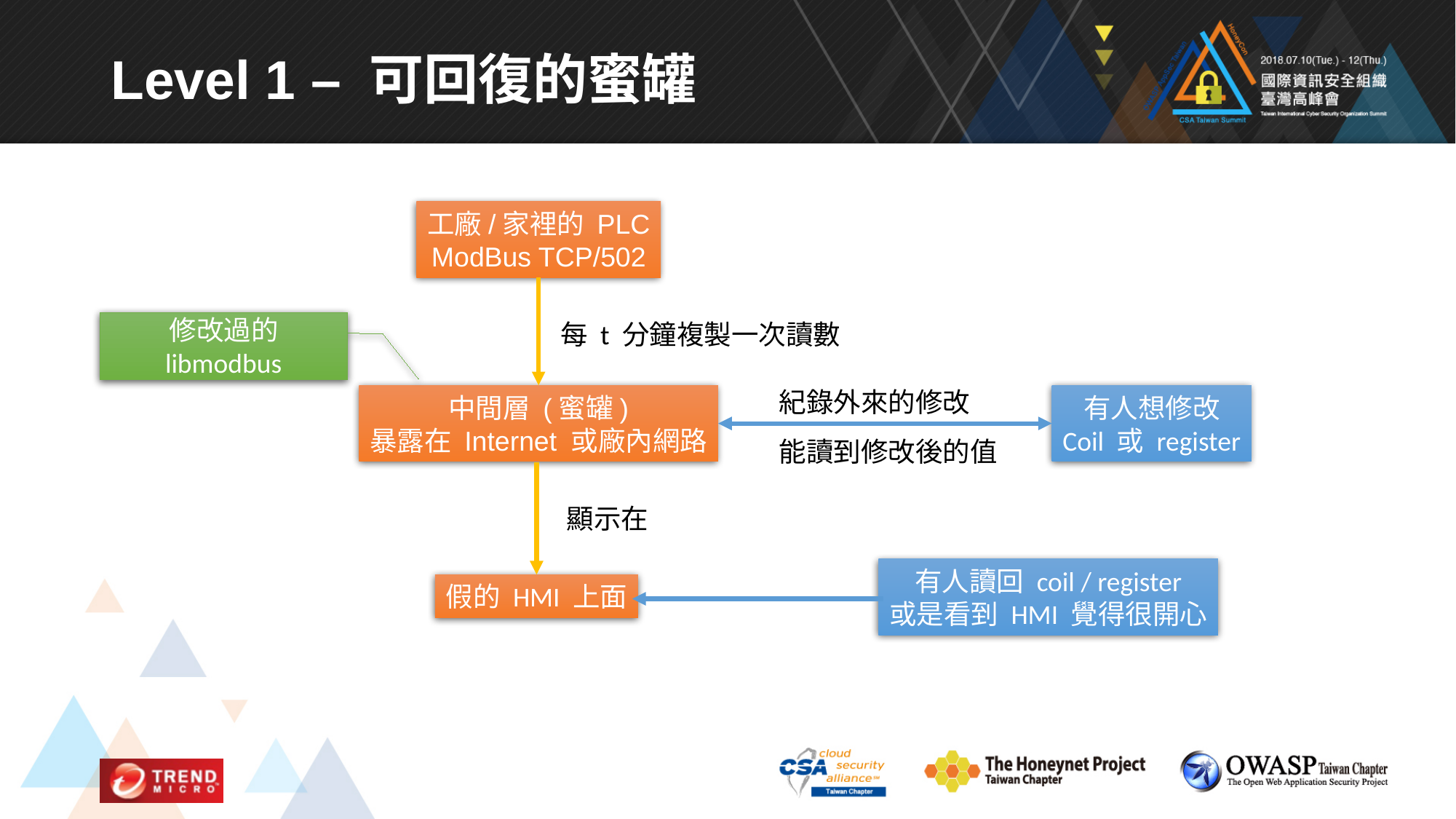

# Level 1 – 可回復的蜜罐
工廠/家裡的 PLC
ModBus TCP/502
修改過的 libmodbus
每 t 分鐘複製一次讀數
紀錄外來的修改
有人想修改
Coil 或 register
中間層 (蜜罐)
暴露在 Internet 或廠內網路
能讀到修改後的值
顯示在
有人讀回 coil / register
或是看到 HMI 覺得很開心
假的 HMI 上面